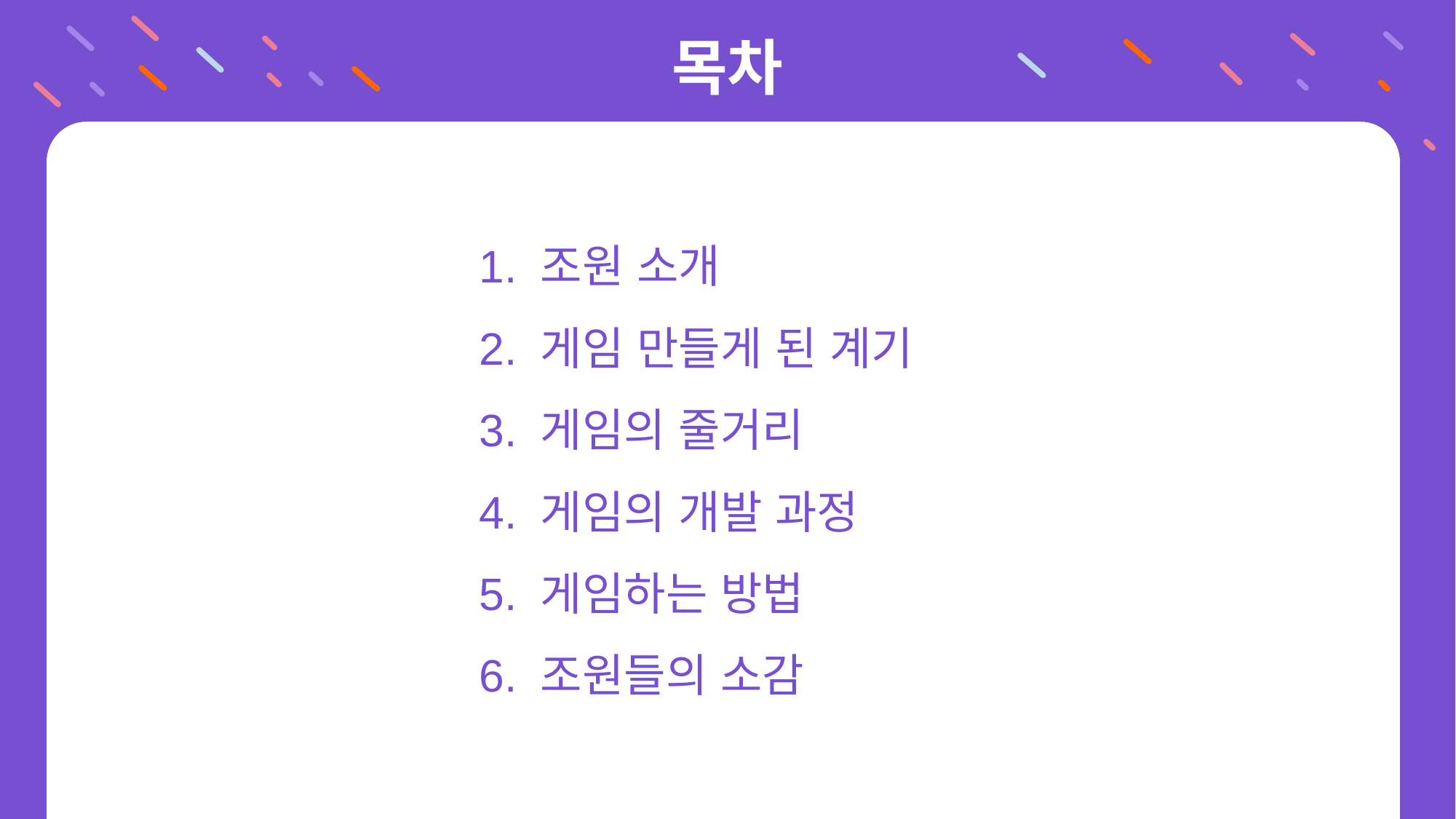

목차
1. 조원 소개
2. 게임 만들게 된 계기
3. 게임의 줄거리
4. 게임의 개발 과정
5. 게임하는 방법
6. 조원들의 소감